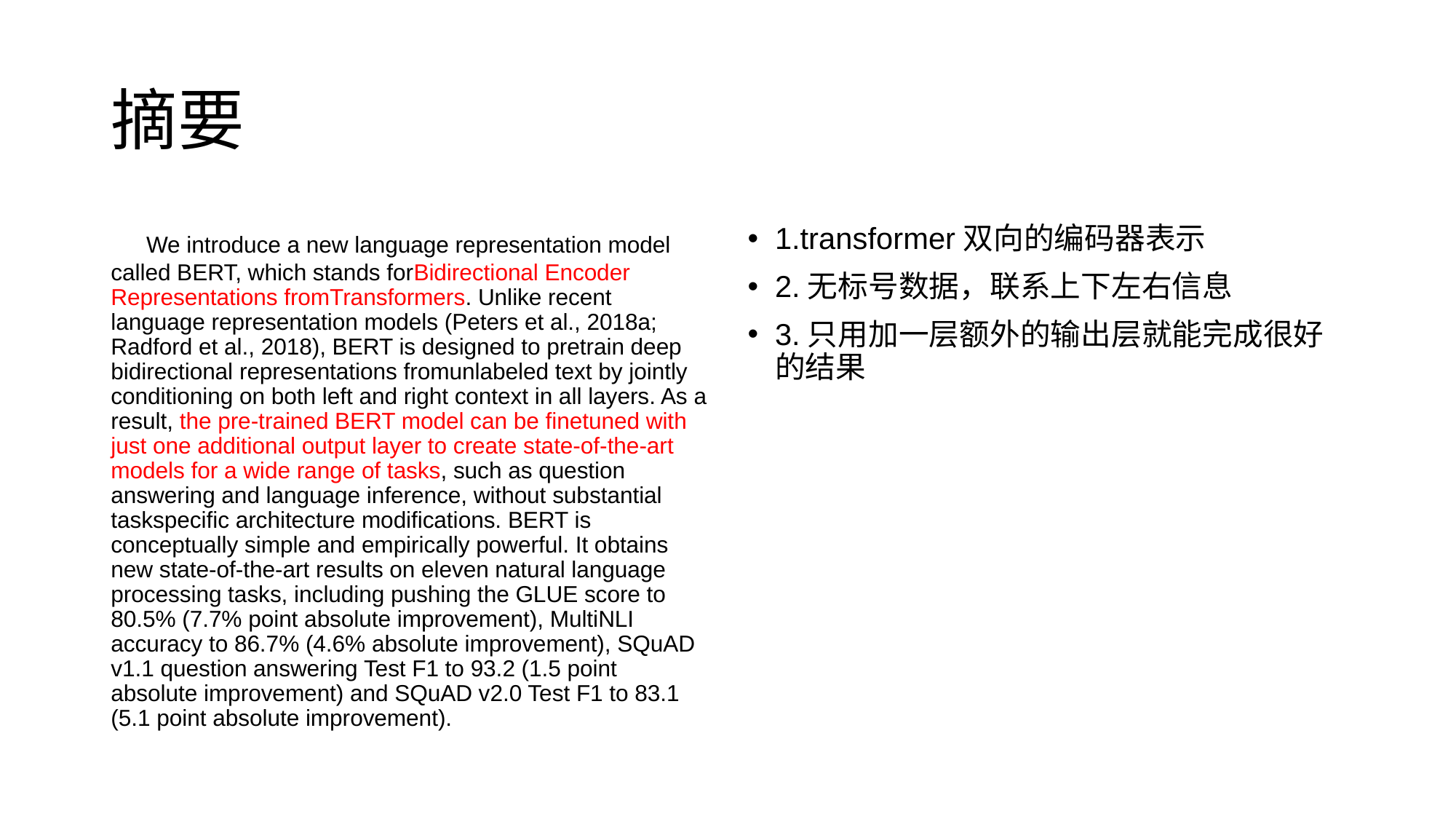

# 摘要
    We introduce a new language representation model called BERT, which stands forBidirectional Encoder Representations fromTransformers. Unlike recent language representation models (Peters et al., 2018a; Radford et al., 2018), BERT is designed to pretrain deep bidirectional representations fromunlabeled text by jointly conditioning on both left and right context in all layers. As a result, the pre-trained BERT model can be finetuned with just one additional output layer to create state-of-the-art models for a wide range of tasks, such as question answering and language inference, without substantial taskspecific architecture modifications. BERT is conceptually simple and empirically powerful. It obtains new state-of-the-art results on eleven natural language processing tasks, including pushing the GLUE score to 80.5% (7.7% point absolute improvement), MultiNLI accuracy to 86.7% (4.6% absolute improvement), SQuAD v1.1 question answering Test F1 to 93.2 (1.5 point absolute improvement) and SQuAD v2.0 Test F1 to 83.1 (5.1 point absolute improvement).
1.transformer双向的编码器表示
2.无标号数据，联系上下左右信息
3.只用加一层额外的输出层就能完成很好的结果